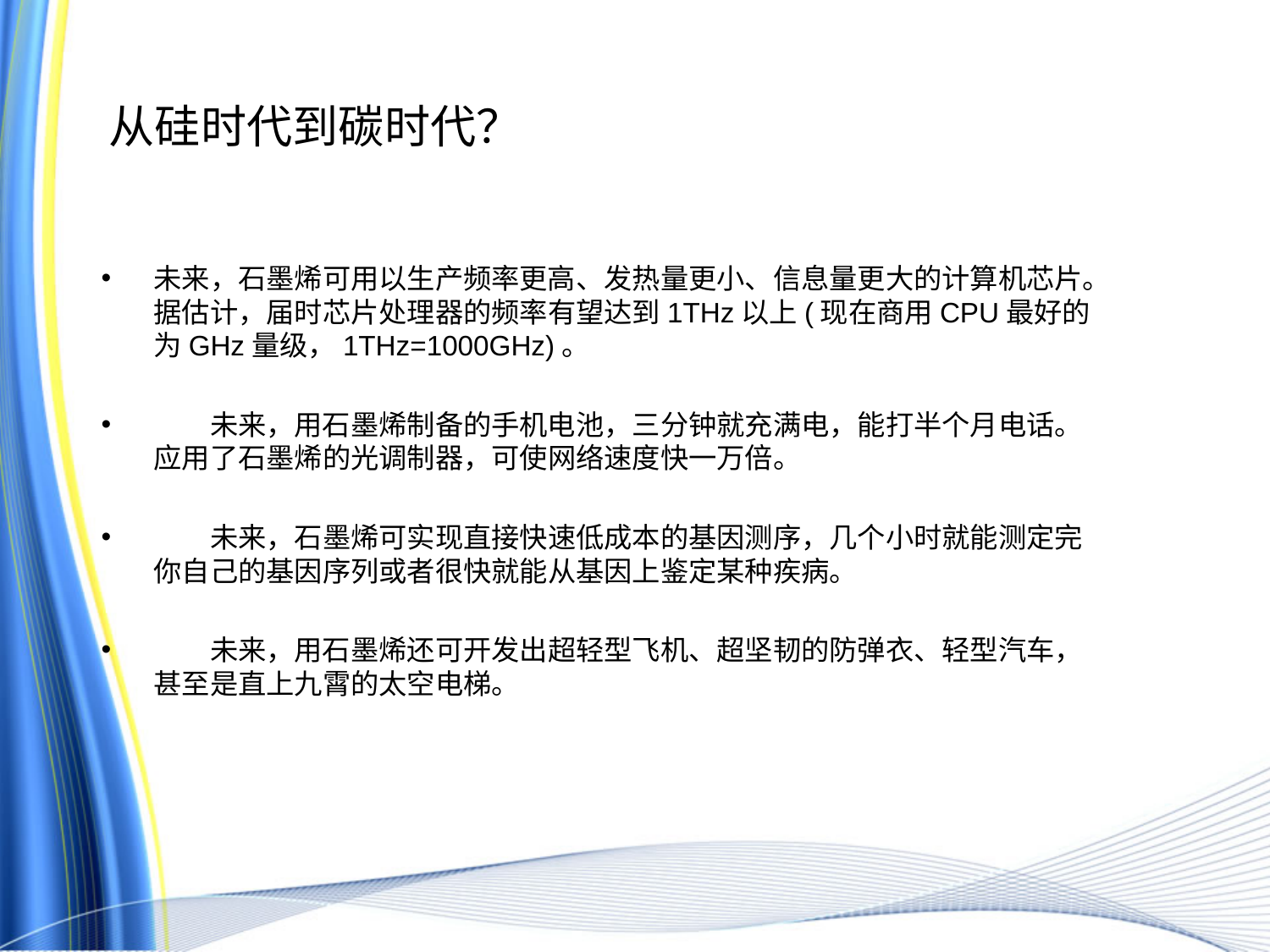

# 从硅时代到碳时代？
未来，石墨烯可用以生产频率更高、发热量更小、信息量更大的计算机芯片。据估计，届时芯片处理器的频率有望达到1THz以上(现在商用CPU最好的为GHz量级，1THz=1000GHz)。

　　未来，用石墨烯制备的手机电池，三分钟就充满电，能打半个月电话。应用了石墨烯的光调制器，可使网络速度快一万倍。

　　未来，石墨烯可实现直接快速低成本的基因测序，几个小时就能测定完你自己的基因序列或者很快就能从基因上鉴定某种疾病。

　　未来，用石墨烯还可开发出超轻型飞机、超坚韧的防弹衣、轻型汽车，甚至是直上九霄的太空电梯。